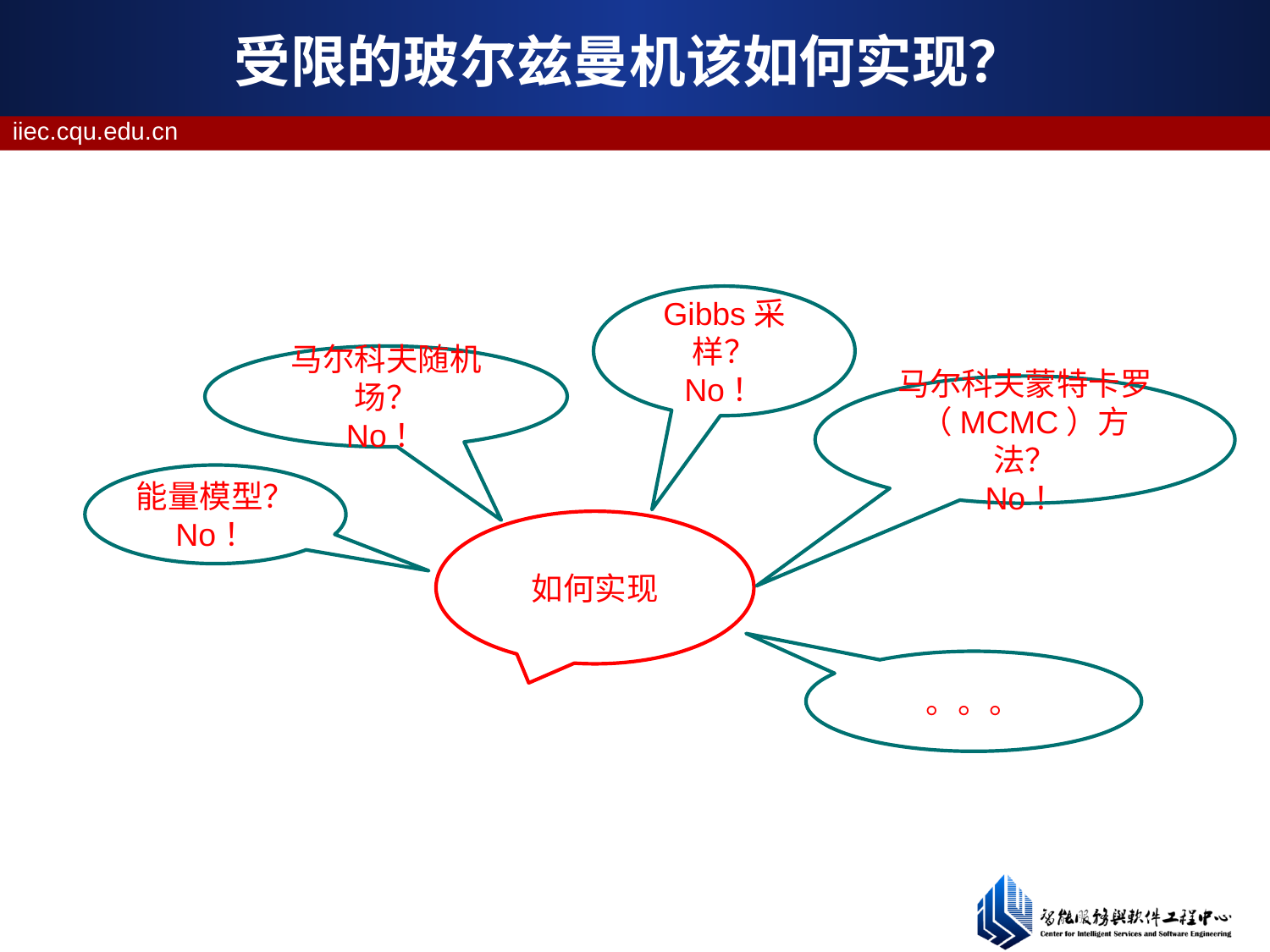

# 受限的玻尔兹曼机该如何实现？
Gibbs采样？
No！
马尔科夫随机场？
No！
马尔科夫蒙特卡罗（MCMC）方法？
No！
能量模型？
No！
如何实现
。。。